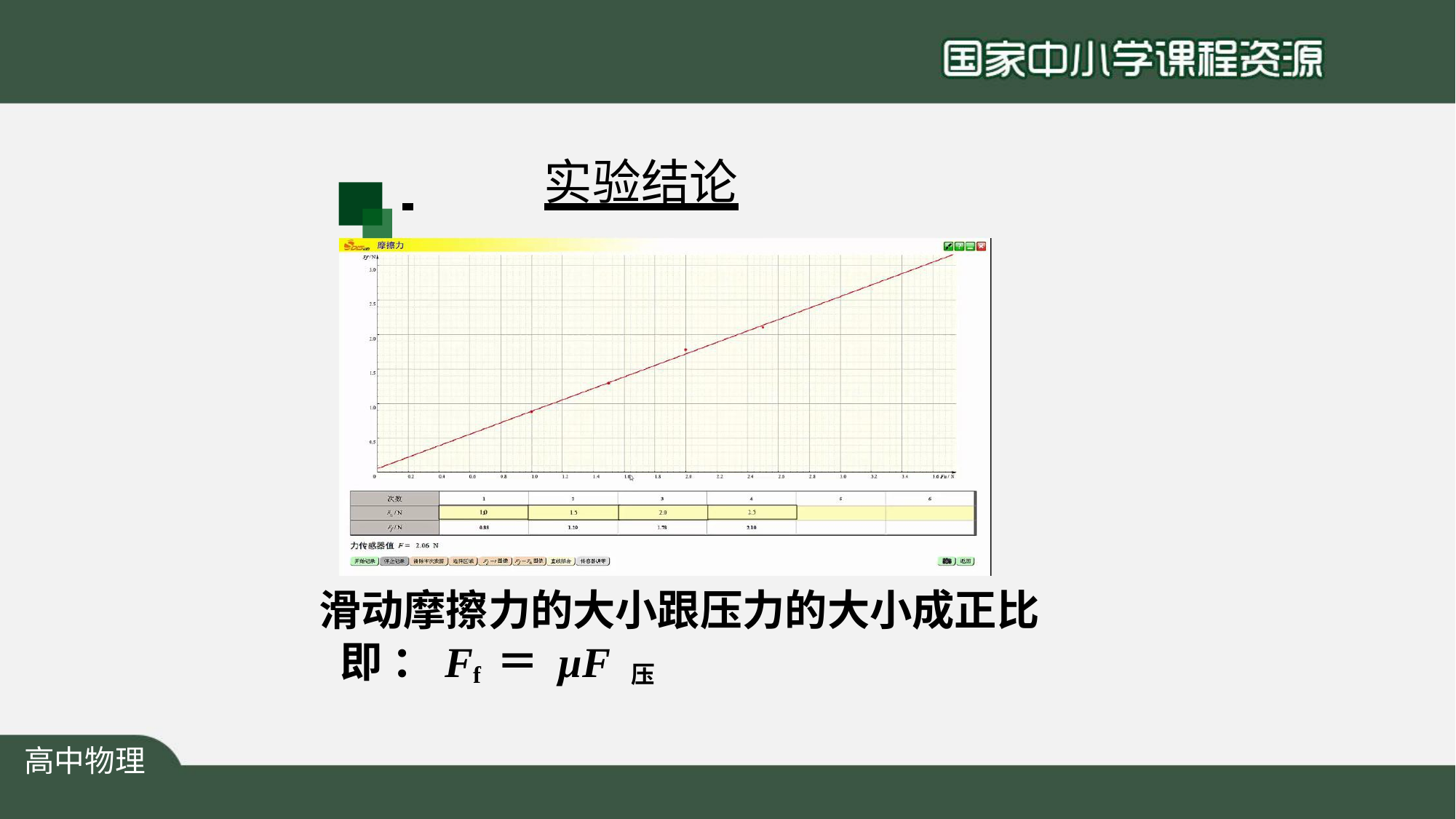

# 实验结论

滑动摩擦力的大小跟压力的大小成正比 即 ：Ff ＝ μF 压
高中物理